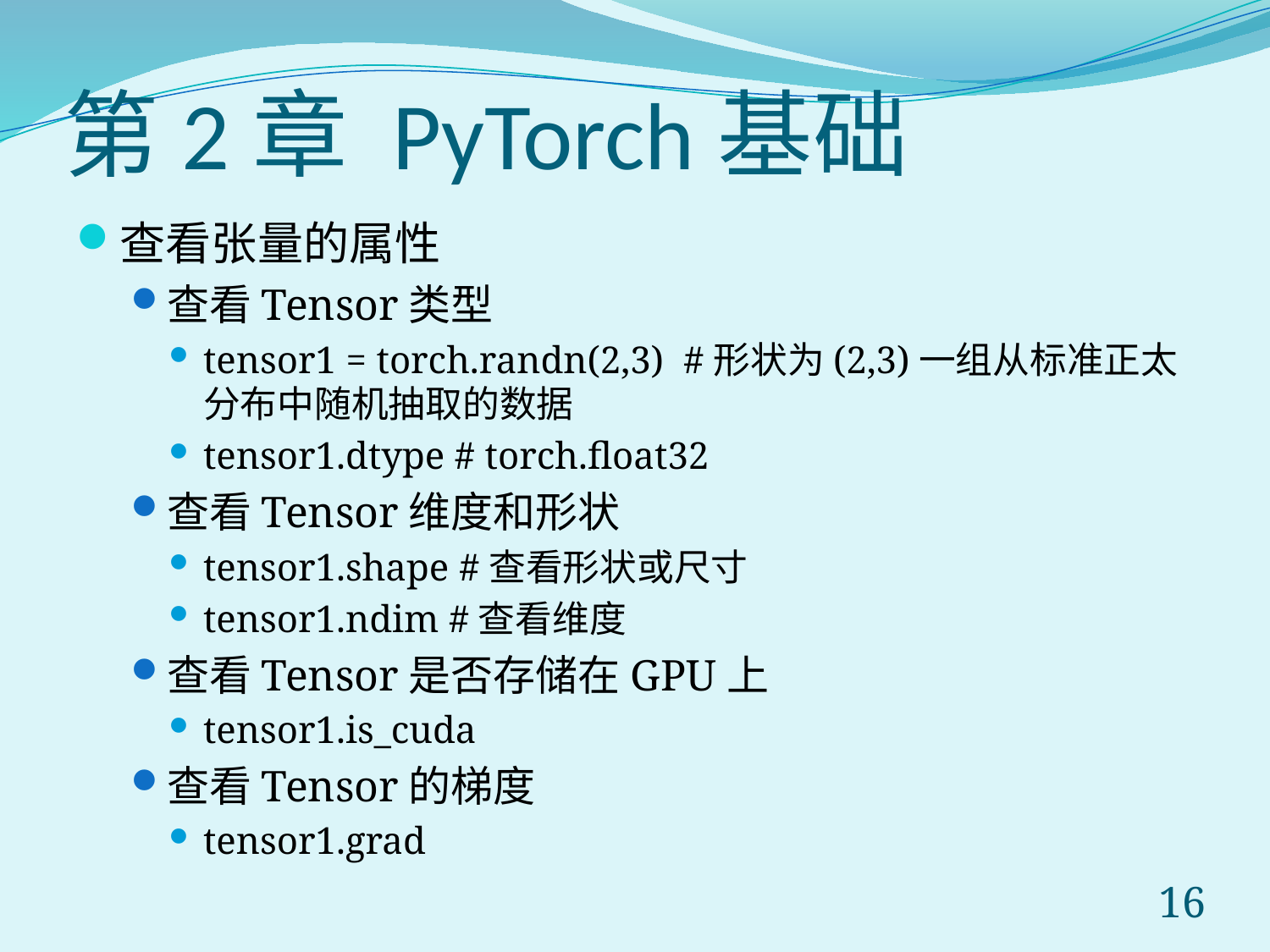

# 第2章 PyTorch基础
查看张量的属性
查看Tensor类型
tensor1 = torch.randn(2,3)  #形状为(2,3)一组从标准正太分布中随机抽取的数据
tensor1.dtype # torch.float32
查看Tensor维度和形状
tensor1.shape #查看形状或尺寸
tensor1.ndim #查看维度
查看Tensor是否存储在GPU上
tensor1.is_cuda
查看Tensor的梯度
tensor1.grad

16